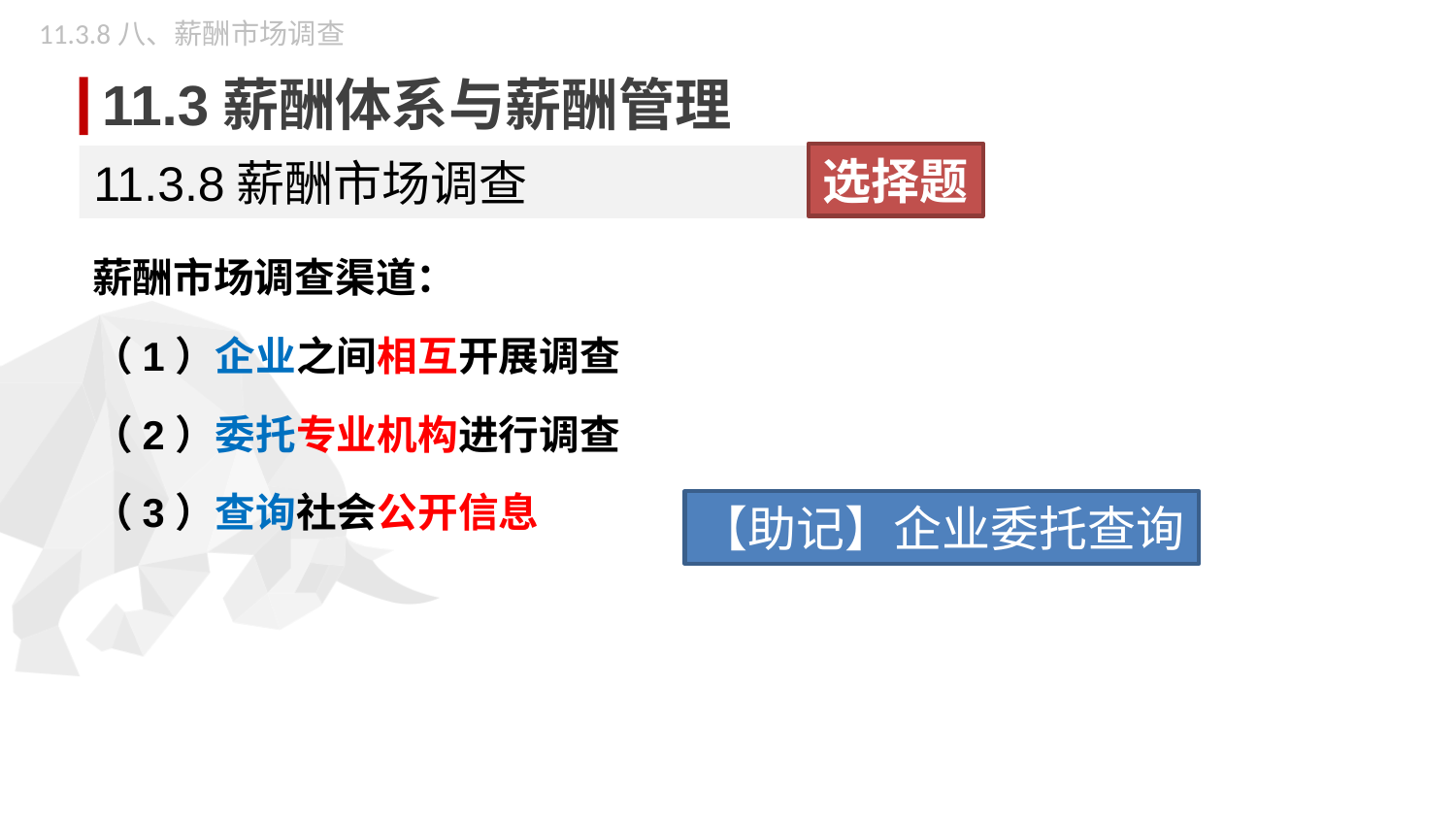

11.3.8八、薪酬市场调查

11.3薪酬体系与薪酬管理
选择题
11.3.8薪酬市场调查
薪酬市场调查渠道：
（1）企业之间相互开展调查
（2）委托专业机构进行调查
（3）查询社会公开信息
【助记】企业委托查询